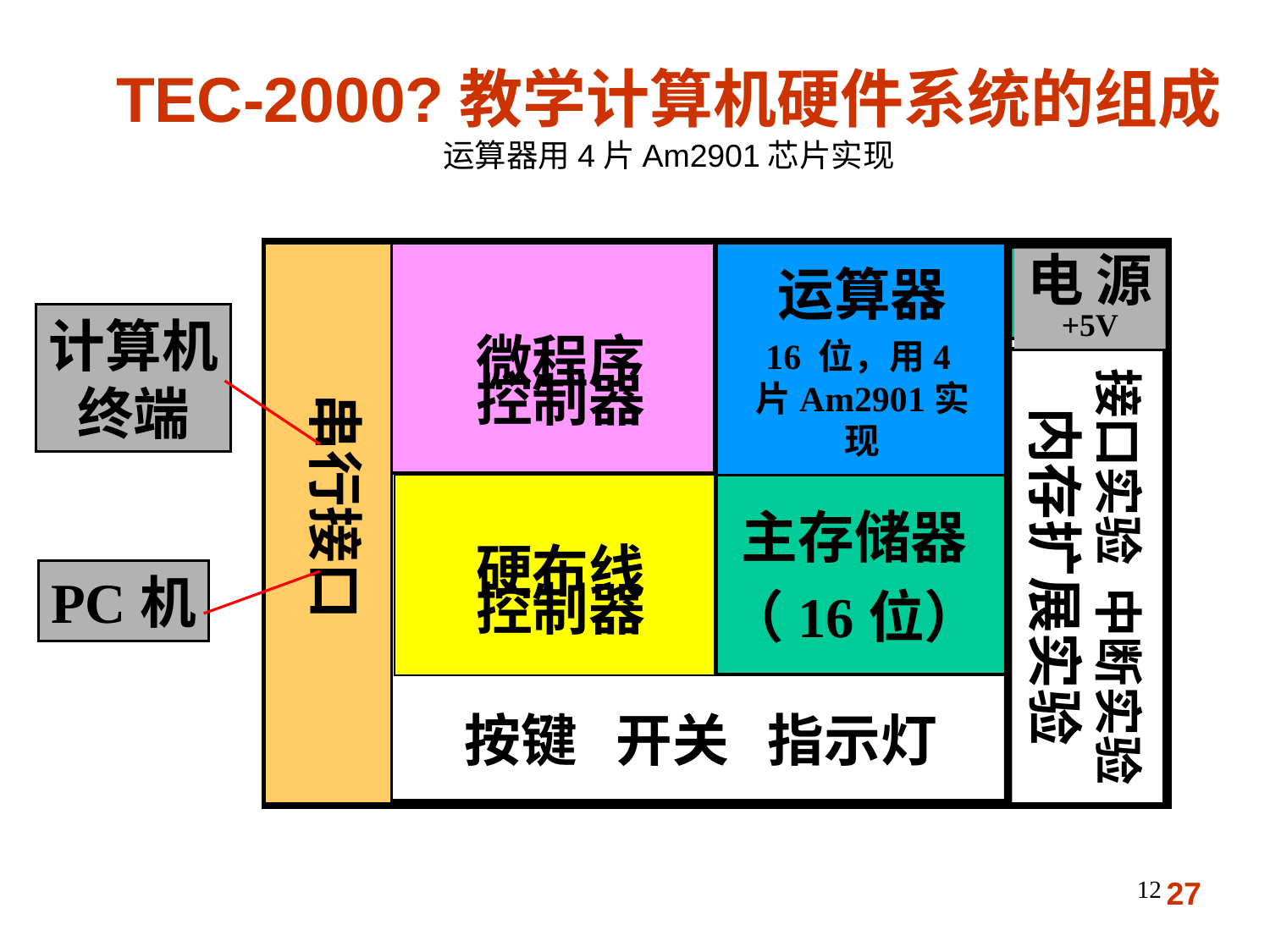

TEC-2000?教学计算机硬件系统的组成
运算器用4片Am2901芯片实现

电 源
+5V
运算器
16 位，用4片Am2901实现
微程序
控制器
计算机
终端
接口实验  中断实验
内存扩展实验
串行接口

硬布线
控制器
主存储器
（16位）
PC机

按键   开关   指示灯
12
27